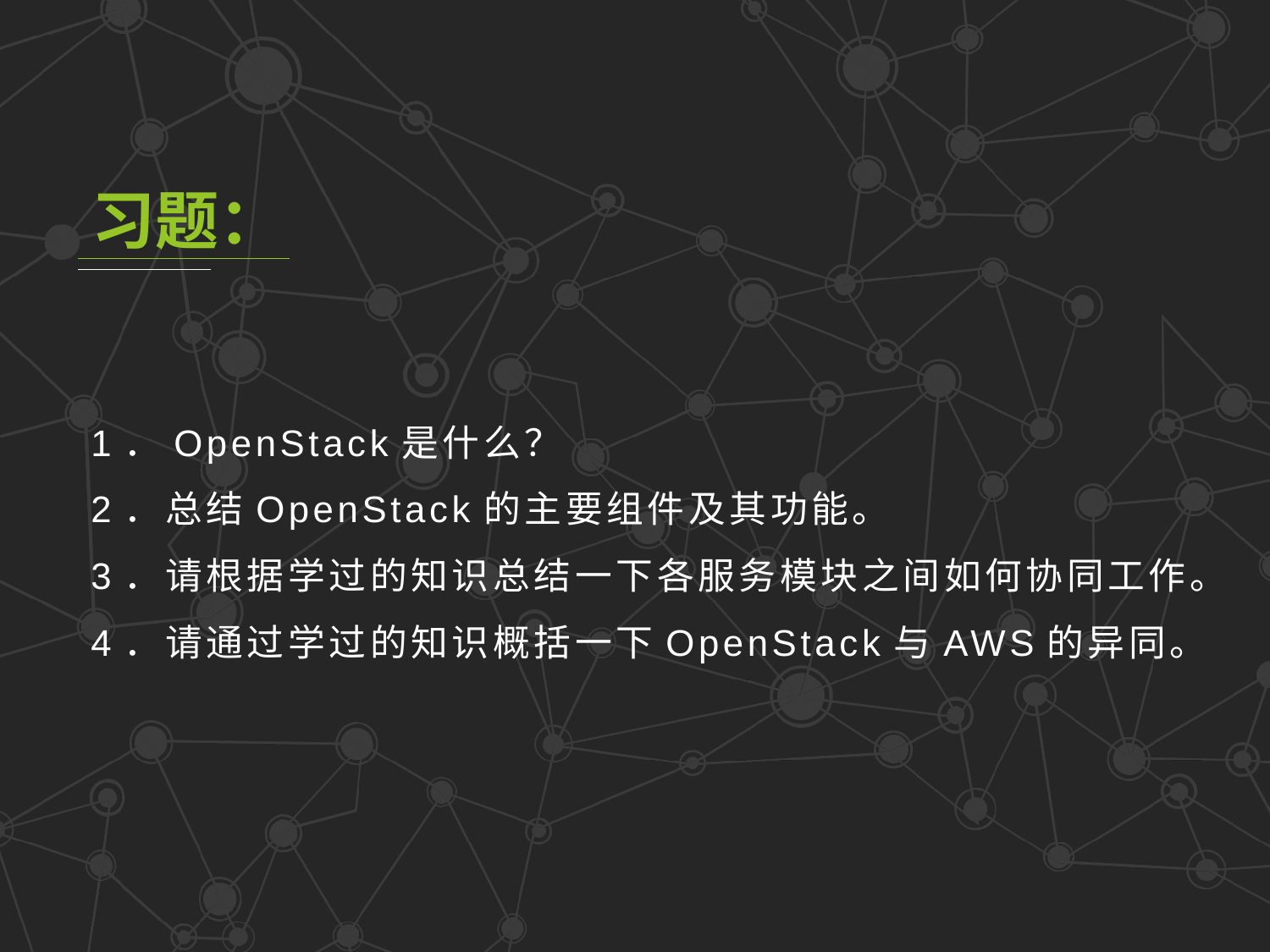

习题：
1．OpenStack是什么？
2．总结OpenStack的主要组件及其功能。
3．请根据学过的知识总结一下各服务模块之间如何协同工作。
4．请通过学过的知识概括一下OpenStack与AWS的异同。